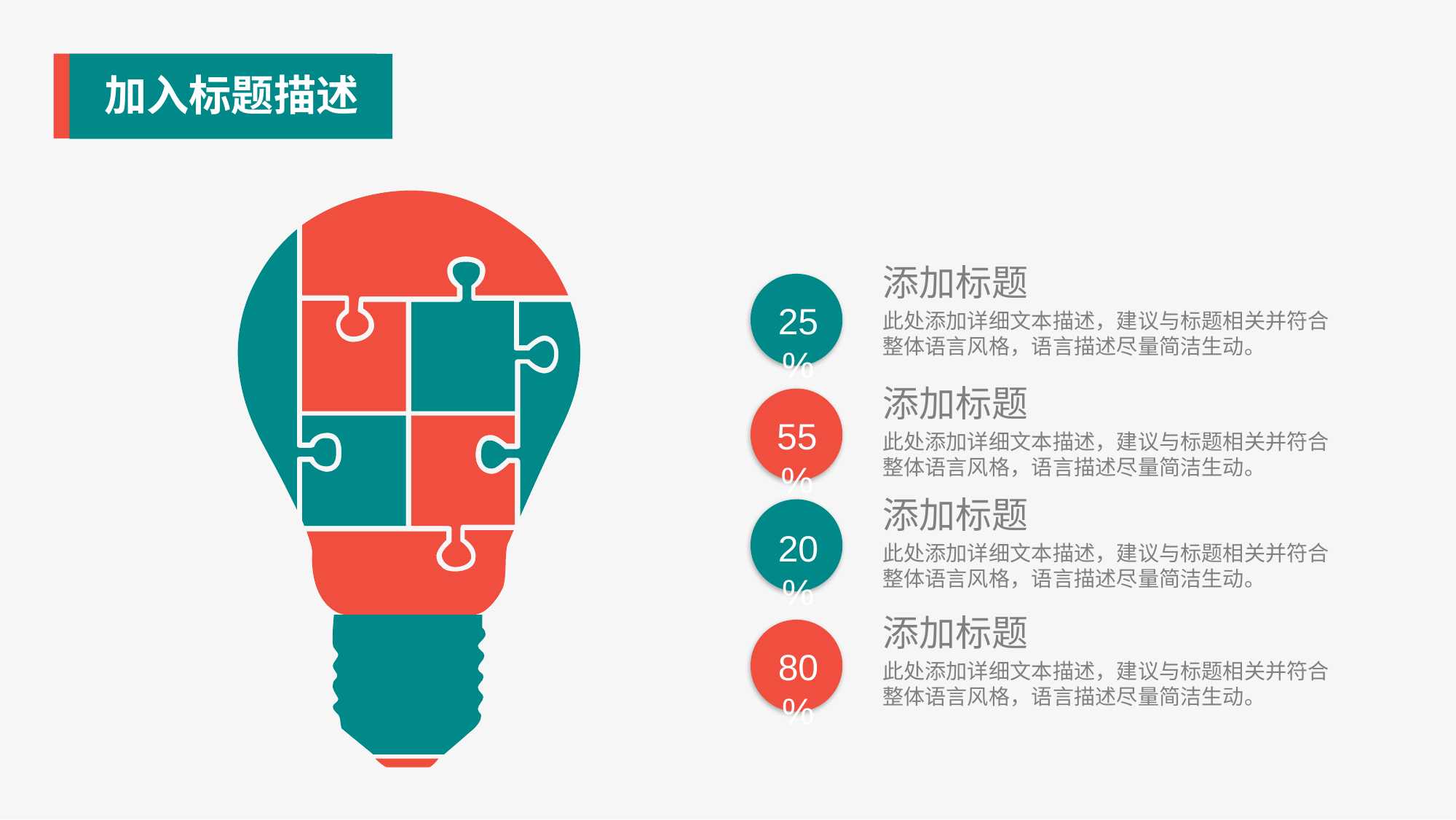

加入标题描述

添加标题
此处添加详细文本描述，建议与标题相关并符合整体语言风格，语言描述尽量简洁生动。

25%
添加标题
此处添加详细文本描述，建议与标题相关并符合整体语言风格，语言描述尽量简洁生动。

55%
添加标题
此处添加详细文本描述，建议与标题相关并符合整体语言风格，语言描述尽量简洁生动。

20%
添加标题
此处添加详细文本描述，建议与标题相关并符合整体语言风格，语言描述尽量简洁生动。

80%